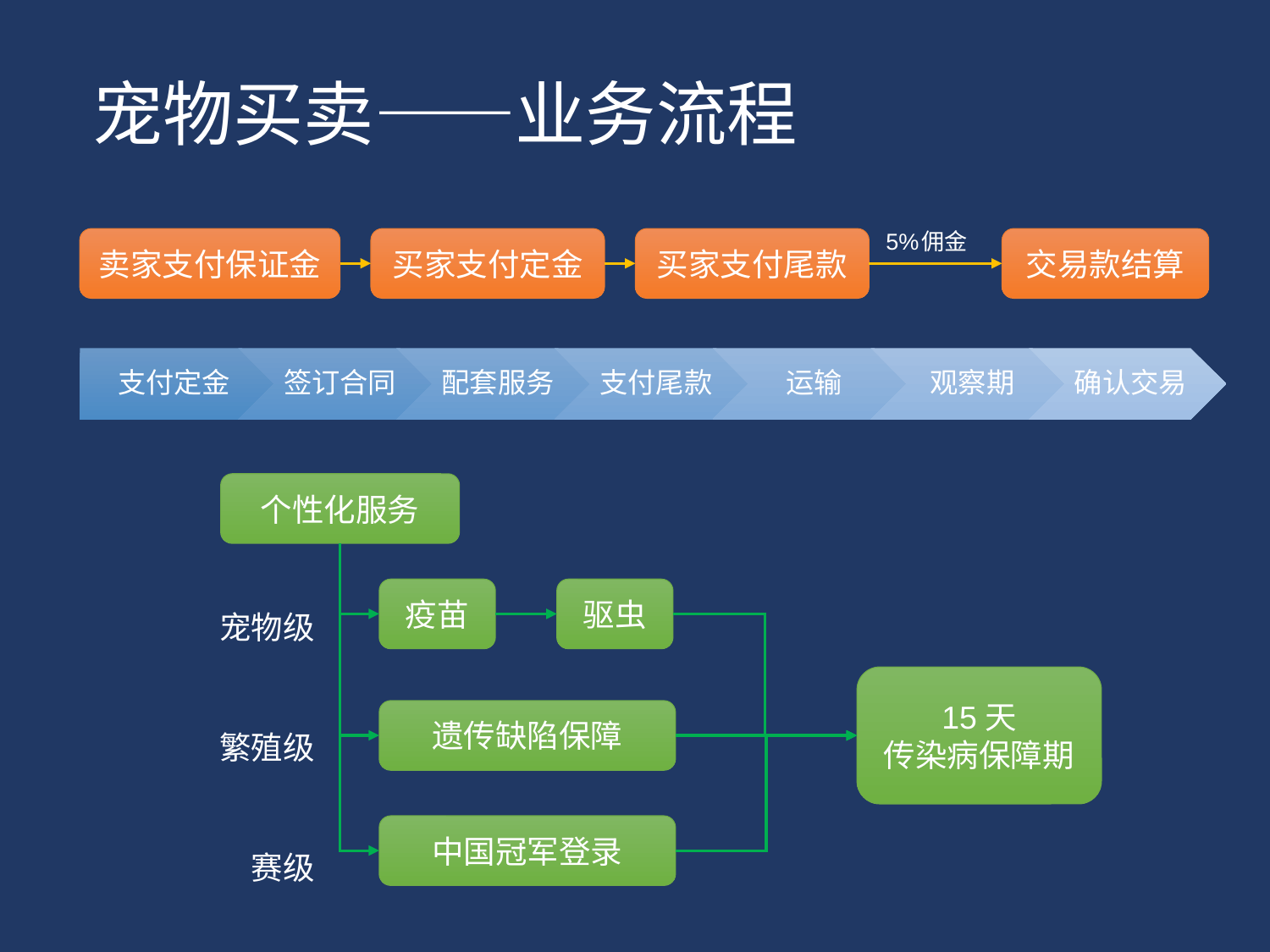

宠物买卖——业务流程
5%佣金
卖家支付保证金
买家支付定金
买家支付尾款
交易款结算
支付定金
签订合同
配套服务
支付尾款
运输
观察期
确认交易
个性化服务
宠物级
繁殖级
赛级
疫苗
驱虫
15天
传染病保障期
遗传缺陷保障
中国冠军登录